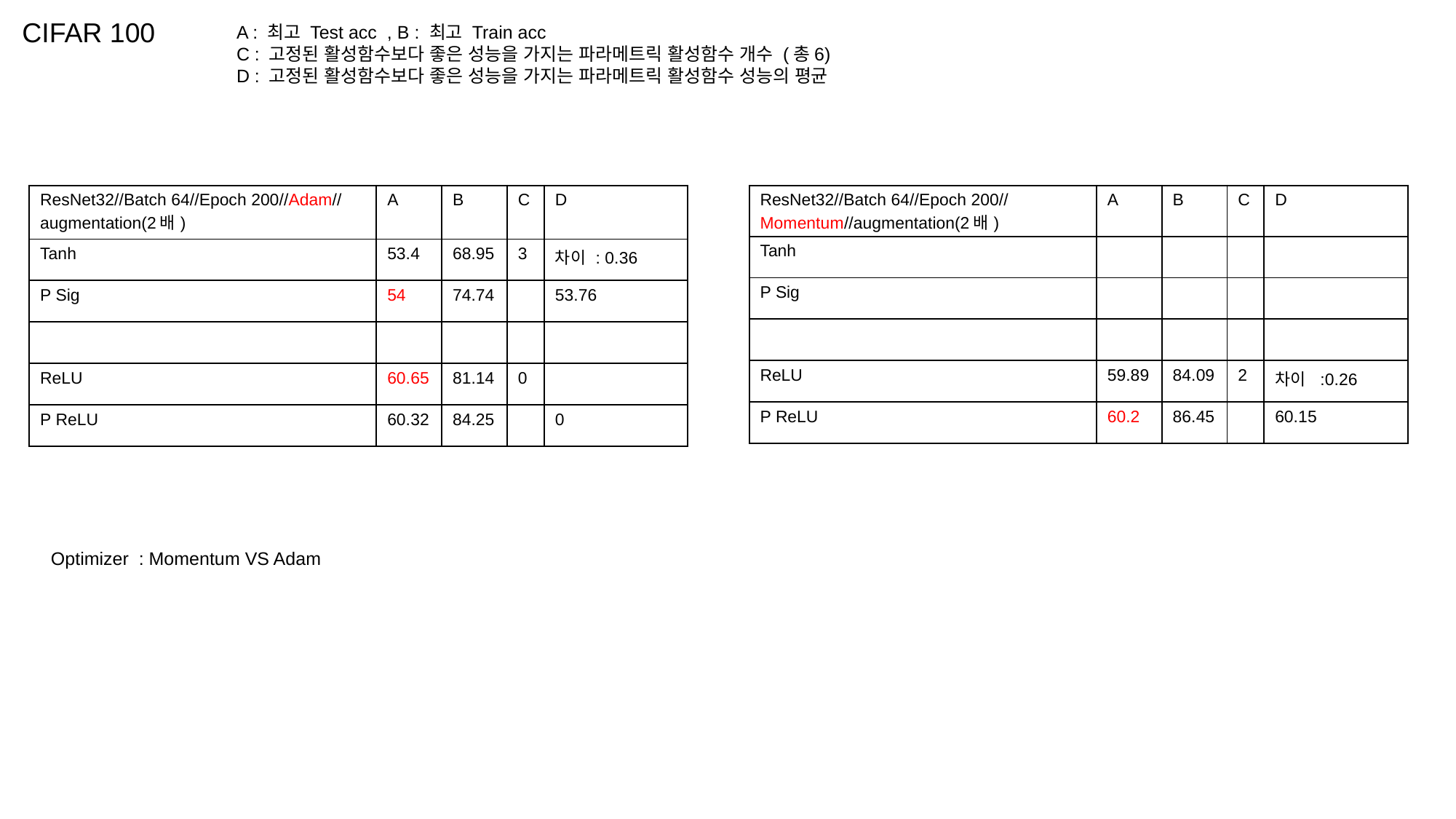

CIFAR 100
A : 최고 Test acc  , B : 최고 Train acc
C : 고정된 활성함수보다 좋은 성능을 가지는 파라메트릭 활성함수 개수 (총6)
D : 고정된 활성함수보다 좋은 성능을 가지는 파라메트릭 활성함수 성능의 평균
| ResNet32//Batch 64//Epoch 200//Adam//augmentation(2배) | A | B | C | D |
| --- | --- | --- | --- | --- |
| Tanh | 53.4 | 68.95 | 3 | 차이 : 0.36 |
| P Sig | 54 | 74.74 |  | 53.76 |
|  |  |  |  |  |
| ReLU | 60.65 | 81.14 | 0 |  |
| P ReLU | 60.32 | 84.25 |  | 0 |
| ResNet32//Batch 64//Epoch 200//Momentum//augmentation(2배) | A | B | C | D |
| --- | --- | --- | --- | --- |
| Tanh |  |  |  |  |
| P Sig |  |  |  |  |
|  |  |  |  |  |
| ReLU | 59.89 | 84.09 | 2 | 차이 :0.26 |
| P ReLU | 60.2 | 86.45 |  | 60.15 |
Optimizer  : Momentum VS Adam